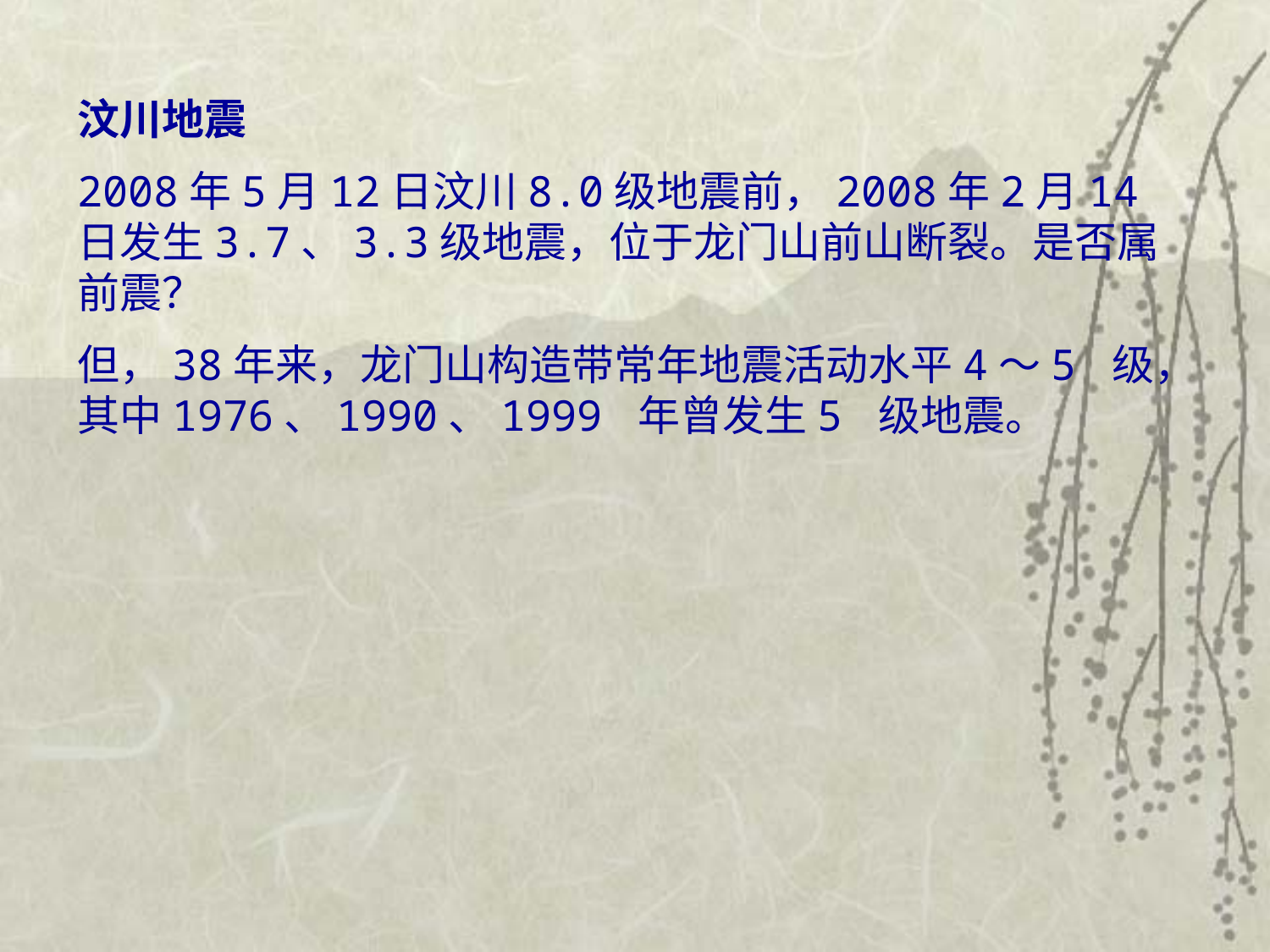

汶川地震
2008年5月12日汶川8.0级地震前，2008年2月14日发生3.7、3.3级地震，位于龙门山前山断裂。是否属前震？
但，38年来，龙门山构造带常年地震活动水平4～5 级，其中1976、1990、1999 年曾发生5 级地震。